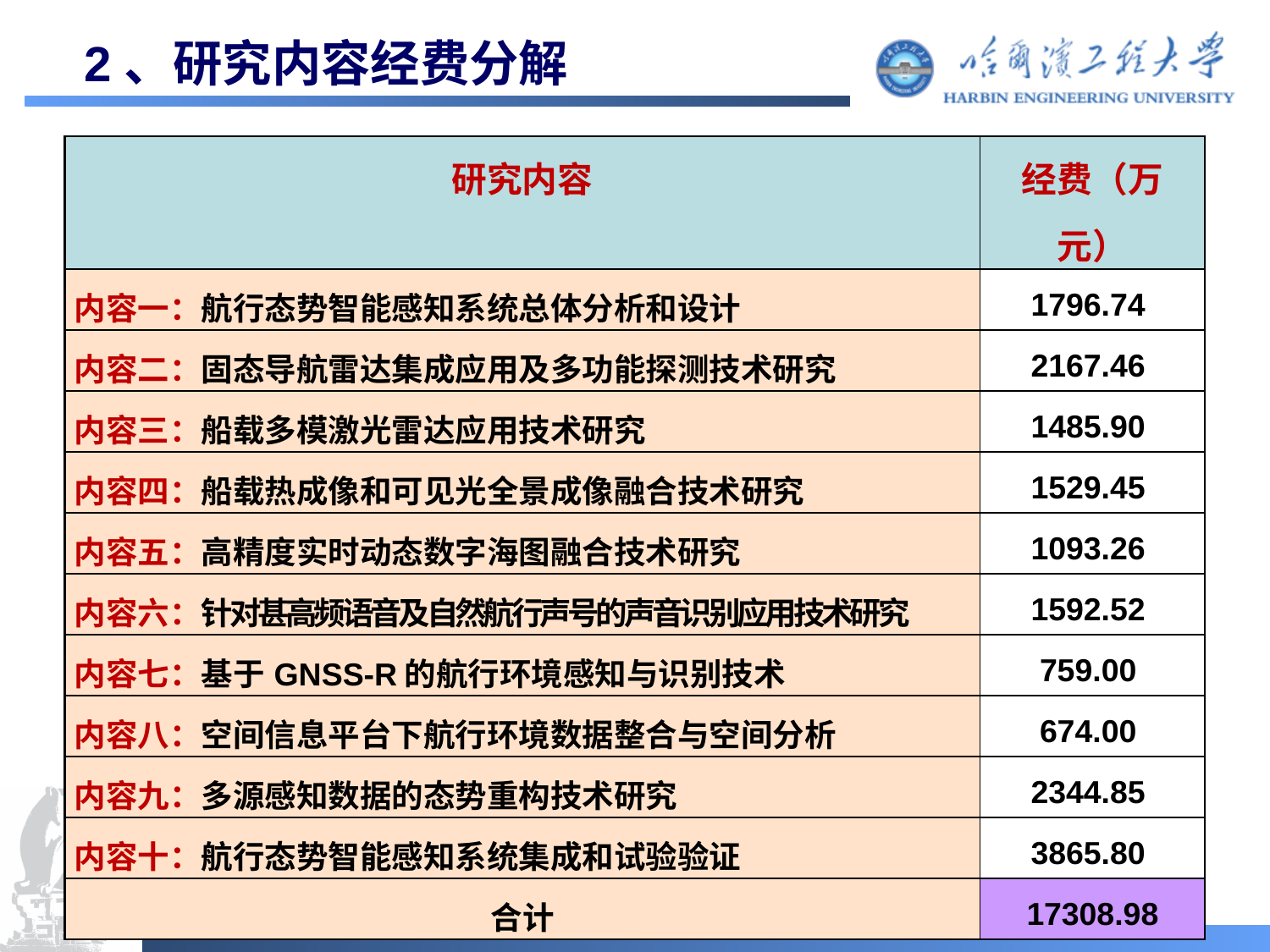

# 2、研究内容经费分解
| 研究内容 | 经费（万元） |
| --- | --- |
| 内容一：航行态势智能感知系统总体分析和设计 | 1796.74 |
| 内容二：固态导航雷达集成应用及多功能探测技术研究 | 2167.46 |
| 内容三：船载多模激光雷达应用技术研究 | 1485.90 |
| 内容四：船载热成像和可见光全景成像融合技术研究 | 1529.45 |
| 内容五：高精度实时动态数字海图融合技术研究 | 1093.26 |
| 内容六：针对甚高频语音及自然航行声号的声音识别应用技术研究 | 1592.52 |
| 内容七：基于GNSS-R的航行环境感知与识别技术 | 759.00 |
| 内容八：空间信息平台下航行环境数据整合与空间分析 | 674.00 |
| 内容九：多源感知数据的态势重构技术研究 | 2344.85 |
| 内容十：航行态势智能感知系统集成和试验验证 | 3865.80 |
| 合计 | 17308.98 |